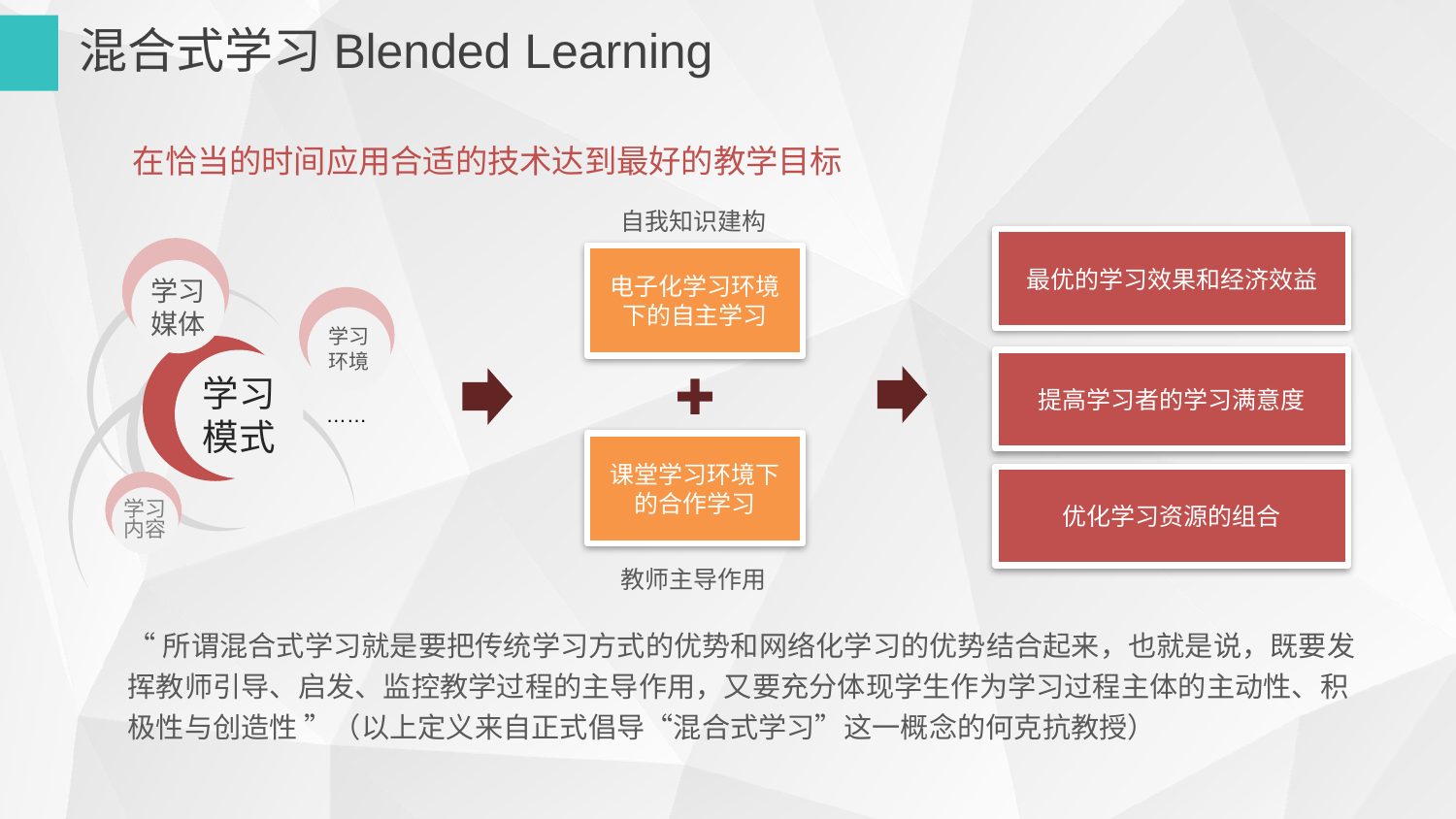

混合式学习Blended Learning
在恰当的时间应用合适的技术达到最好的教学目标
自我知识建构
最优的学习效果和经济效益

电子化学习环境下的自主学习
学习媒体

学习环境

学习模式
提高学习者的学习满意度

……
课堂学习环境下的合作学习
优化学习资源的组合

学习内容
教师主导作用
“所谓混合式学习就是要把传统学习方式的优势和网络化学习的优势结合起来，也就是说，既要发挥教师引导、启发、监控教学过程的主导作用，又要充分体现学生作为学习过程主体的主动性、积极性与创造性 ”（以上定义来自正式倡导“混合式学习”这一概念的何克抗教授）